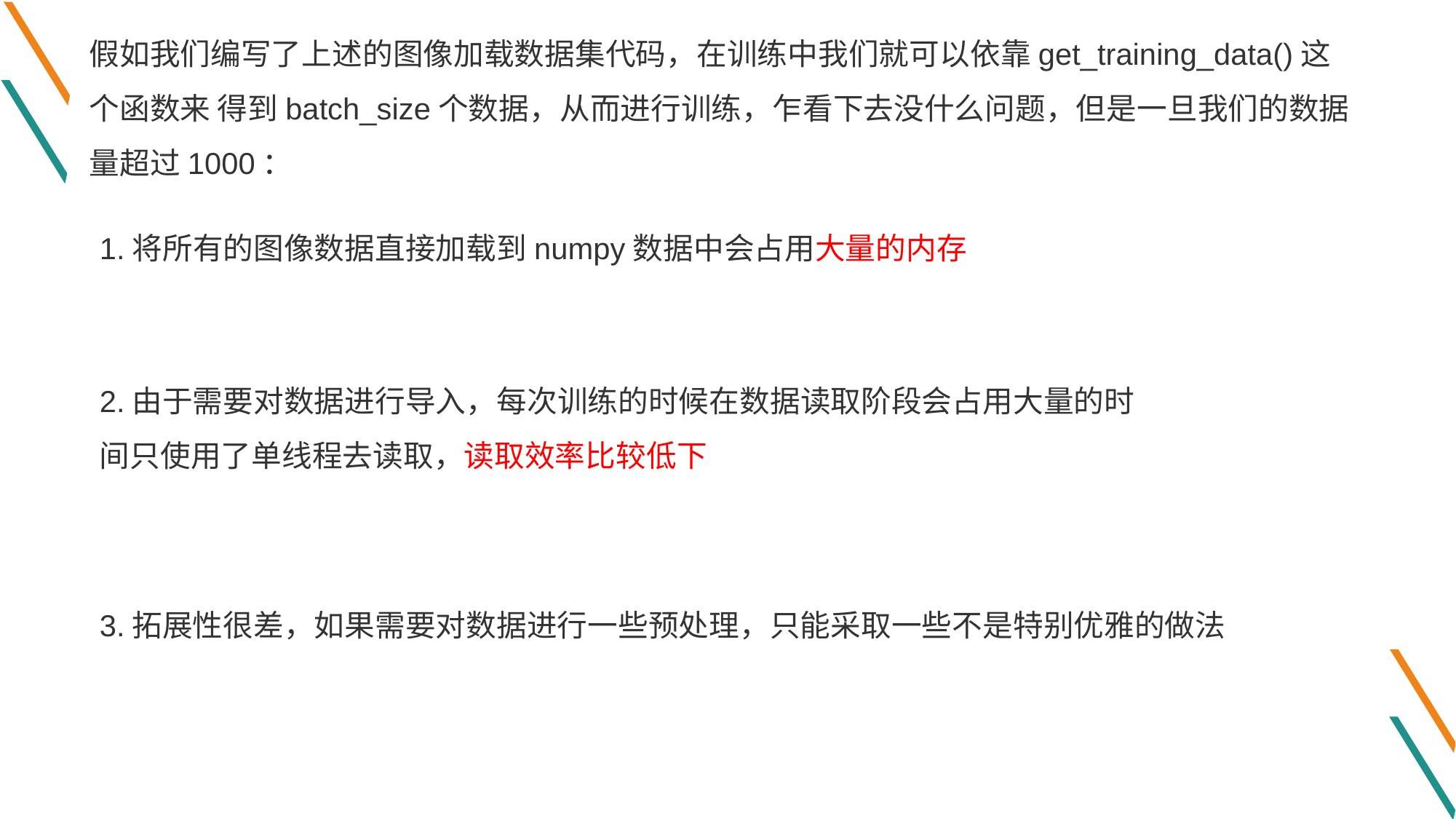

假如我们编写了上述的图像加载数据集代码，在训练中我们就可以依靠get_training_data()这个函数来 得到batch_size个数据，从而进行训练，乍看下去没什么问题，但是一旦我们的数据量超过1000：

1.将所有的图像数据直接加载到numpy数据中会占用大量的内存

2.由于需要对数据进行导入，每次训练的时候在数据读取阶段会占用大量的时间只使用了单线程去读取，读取效率比较低下

3.拓展性很差，如果需要对数据进行一些预处理，只能采取一些不是特别优雅的做法